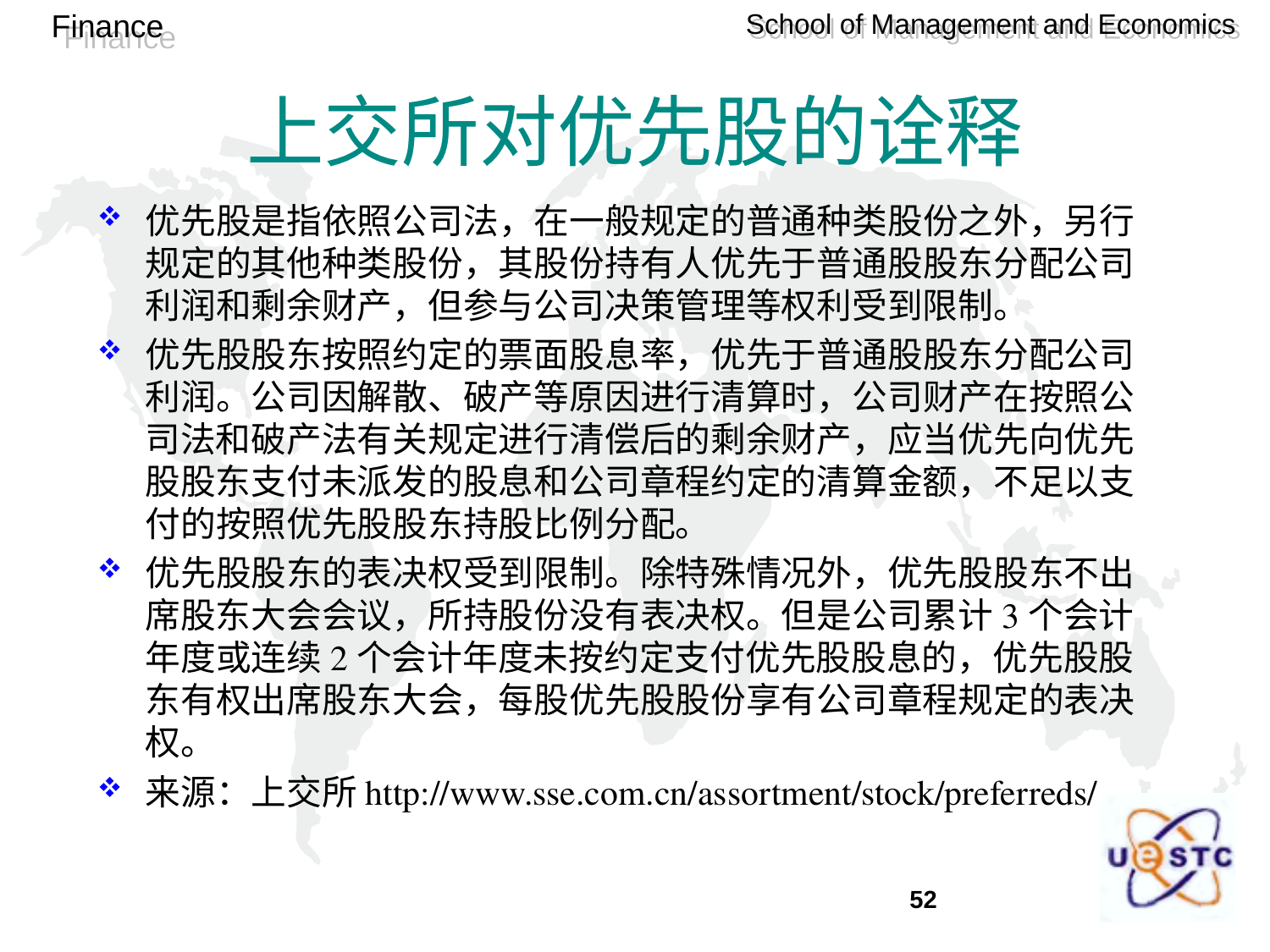

# 上交所对优先股的诠释
优先股是指依照公司法，在一般规定的普通种类股份之外，另行规定的其他种类股份，其股份持有人优先于普通股股东分配公司利润和剩余财产，但参与公司决策管理等权利受到限制。
优先股股东按照约定的票面股息率，优先于普通股股东分配公司利润。公司因解散、破产等原因进行清算时，公司财产在按照公司法和破产法有关规定进行清偿后的剩余财产，应当优先向优先股股东支付未派发的股息和公司章程约定的清算金额，不足以支付的按照优先股股东持股比例分配。
优先股股东的表决权受到限制。除特殊情况外，优先股股东不出席股东大会会议，所持股份没有表决权。但是公司累计3个会计年度或连续2个会计年度未按约定支付优先股股息的，优先股股东有权出席股东大会，每股优先股股份享有公司章程规定的表决权。
来源：上交所http://www.sse.com.cn/assortment/stock/preferreds/